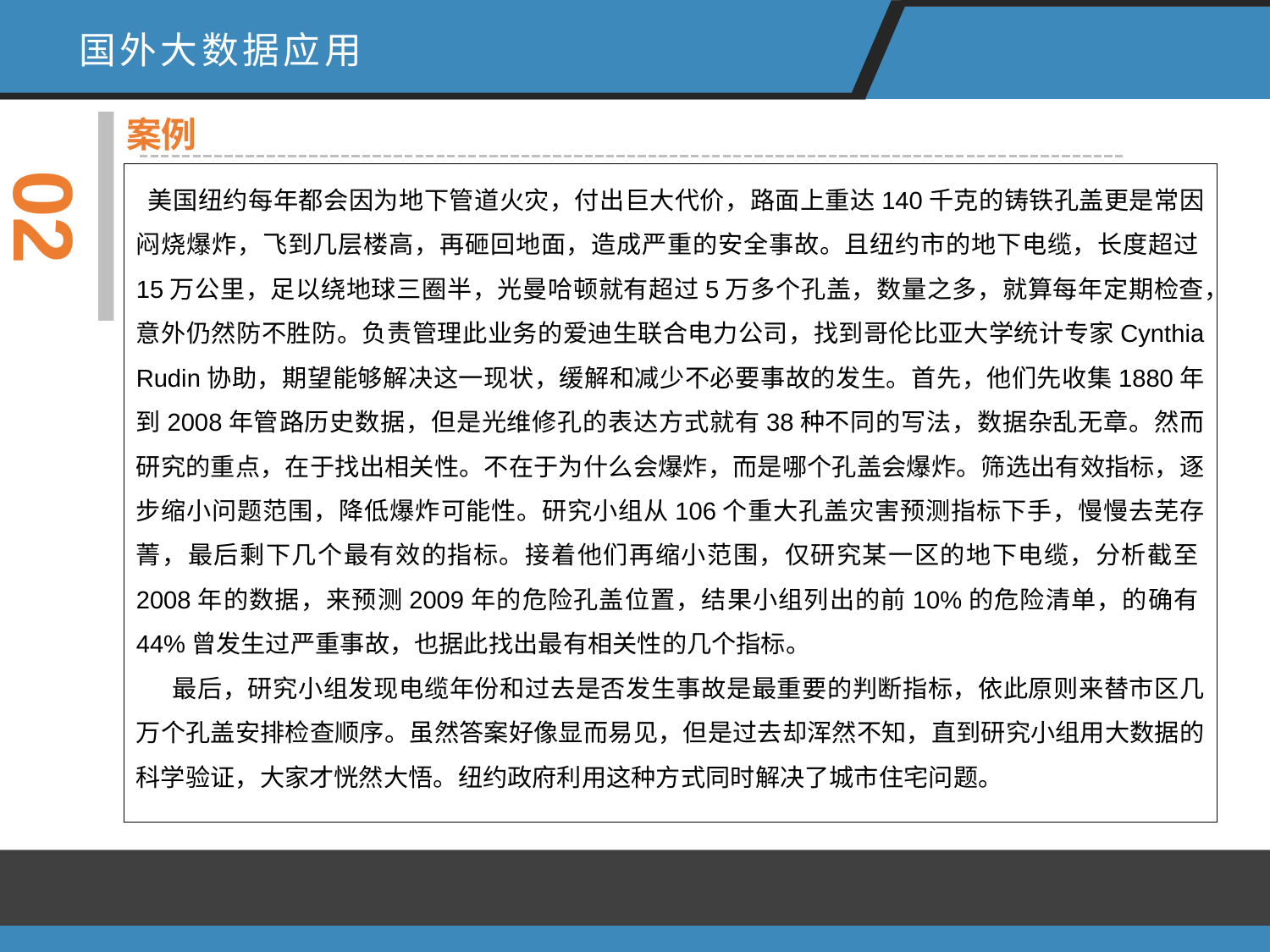

7.1  国外大数据应用经典案例

国外大数据应用

第七章  大数据的商业应用

案例

02
 美国纽约每年都会因为地下管道火灾，付出巨大代价，路面上重达140千克的铸铁孔盖更是常因闷烧爆炸，飞到几层楼高，再砸回地面，造成严重的安全事故。且纽约市的地下电缆，长度超过15万公里，足以绕地球三圈半，光曼哈顿就有超过5万多个孔盖，数量之多，就算每年定期检查，意外仍然防不胜防。负责管理此业务的爱迪生联合电力公司，找到哥伦比亚大学统计专家Cynthia Rudin协助，期望能够解决这一现状，缓解和减少不必要事故的发生。首先，他们先收集1880年到2008年管路历史数据，但是光维修孔的表达方式就有38种不同的写法，数据杂乱无章。然而研究的重点，在于找出相关性。不在于为什么会爆炸，而是哪个孔盖会爆炸。筛选出有效指标，逐步缩小问题范围，降低爆炸可能性。研究小组从106个重大孔盖灾害预测指标下手，慢慢去芜存菁，最后剩下几个最有效的指标。接着他们再缩小范围，仅研究某一区的地下电缆，分析截至2008年的数据，来预测2009年的危险孔盖位置，结果小组列出的前10%的危险清单，的确有44%曾发生过严重事故，也据此找出最有相关性的几个指标。
     最后，研究小组发现电缆年份和过去是否发生事故是最重要的判断指标，依此原则来替市区几万个孔盖安排检查顺序。虽然答案好像显而易见，但是过去却浑然不知，直到研究小组用大数据的科学验证，大家才恍然大悟。纽约政府利用这种方式同时解决了城市住宅问题。